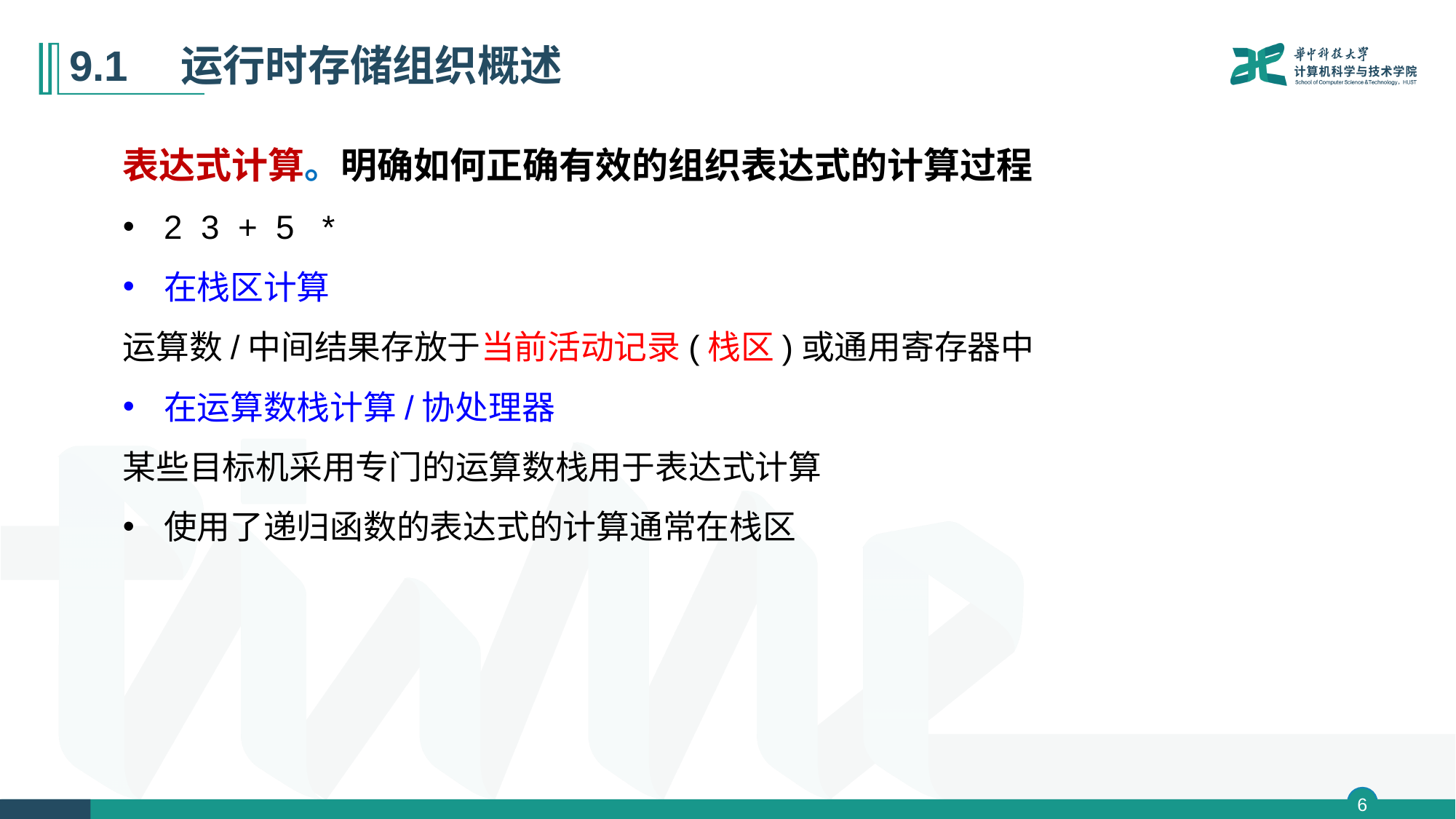

# 9.1　运行时存储组织概述
表达式计算。明确如何正确有效的组织表达式的计算过程
2  3  +  5   *
在栈区计算
运算数/中间结果存放于当前活动记录(栈区)或通用寄存器中
在运算数栈计算/协处理器
某些目标机采用专门的运算数栈用于表达式计算
使用了递归函数的表达式的计算通常在栈区